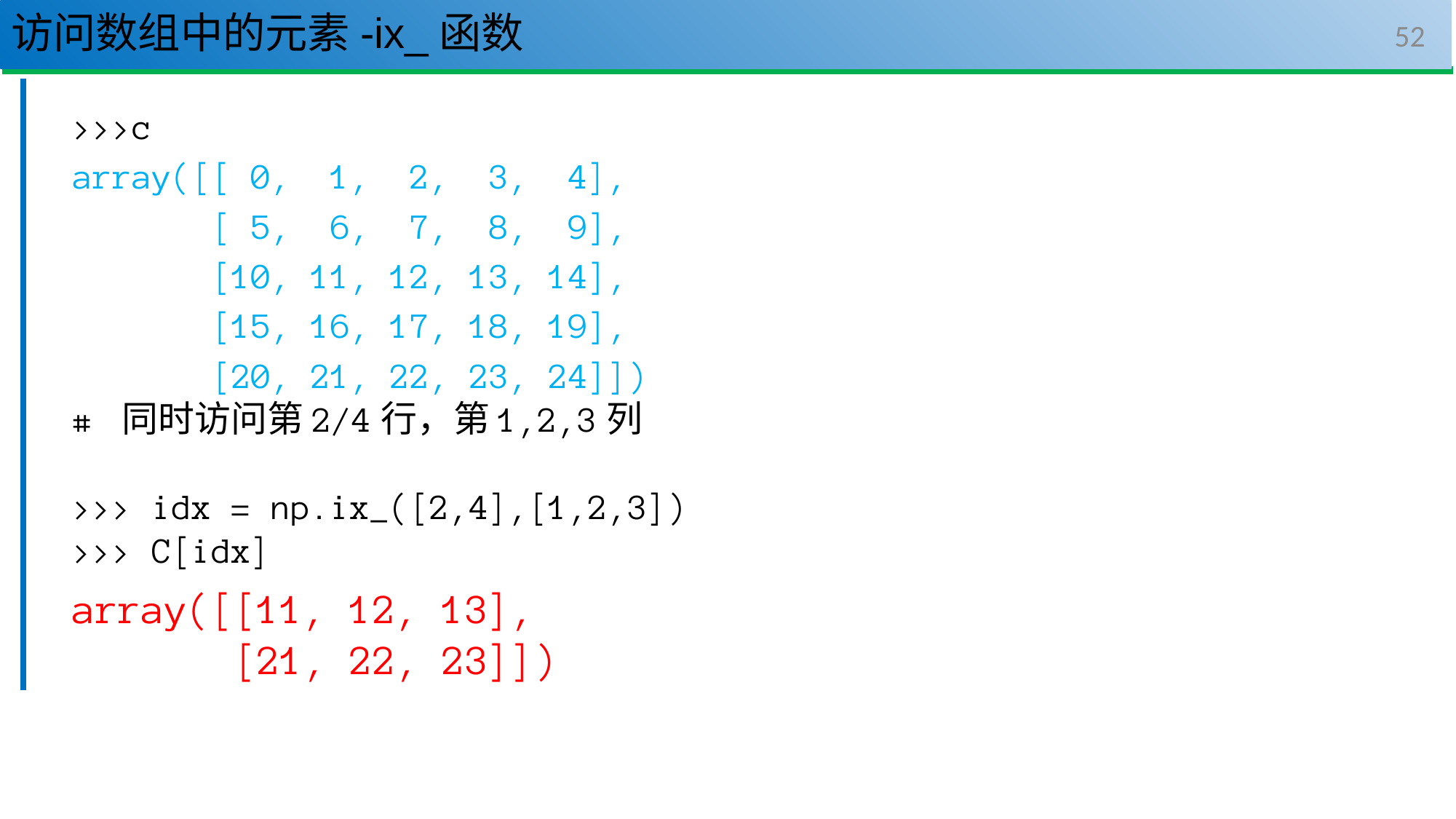

# 访问数组中的元素-ix_函数
52
>>>c
array([[ 0,  1,  2,  3,  4],
       [ 5,  6,  7,  8,  9],
       [10, 11, 12, 13, 14],
       [15, 16, 17, 18, 19],
       [20, 21, 22, 23, 24]])
# 同时访问第2/4行，第1,2,3列

>>> idx = np.ix_([2,4],[1,2,3])
>>> C[idx]

array([[11, 12, 13],
       [21, 22, 23]])